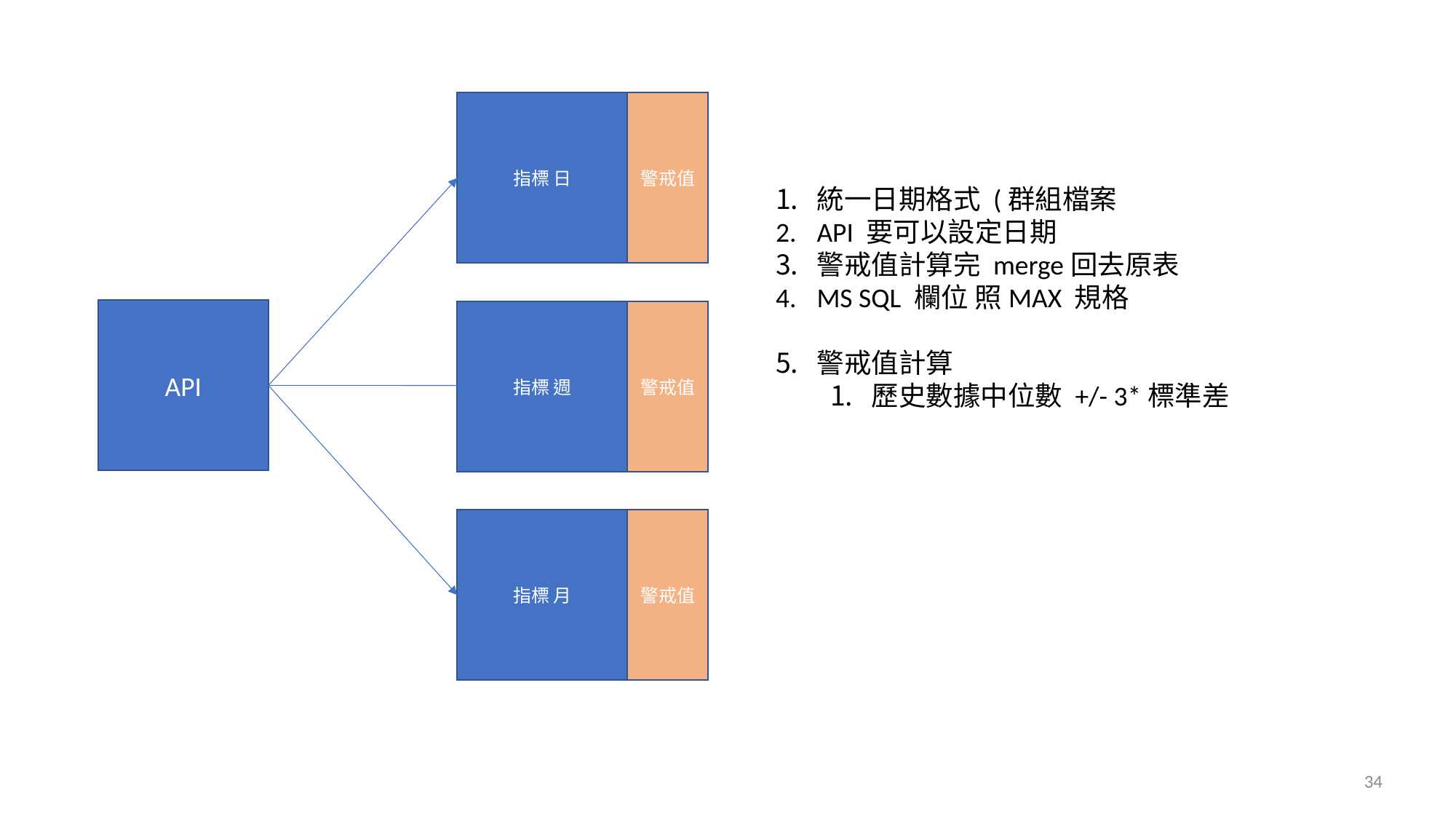

指標 日
警戒值
統一日期格式 (群組檔案
API 要可以設定日期
警戒值計算完 merge回去原表
MS SQL 欄位 照MAX 規格

警戒值計算
歷史數據中位數 +/- 3*標準差

API
指標 週
警戒值
指標 月
警戒值
34